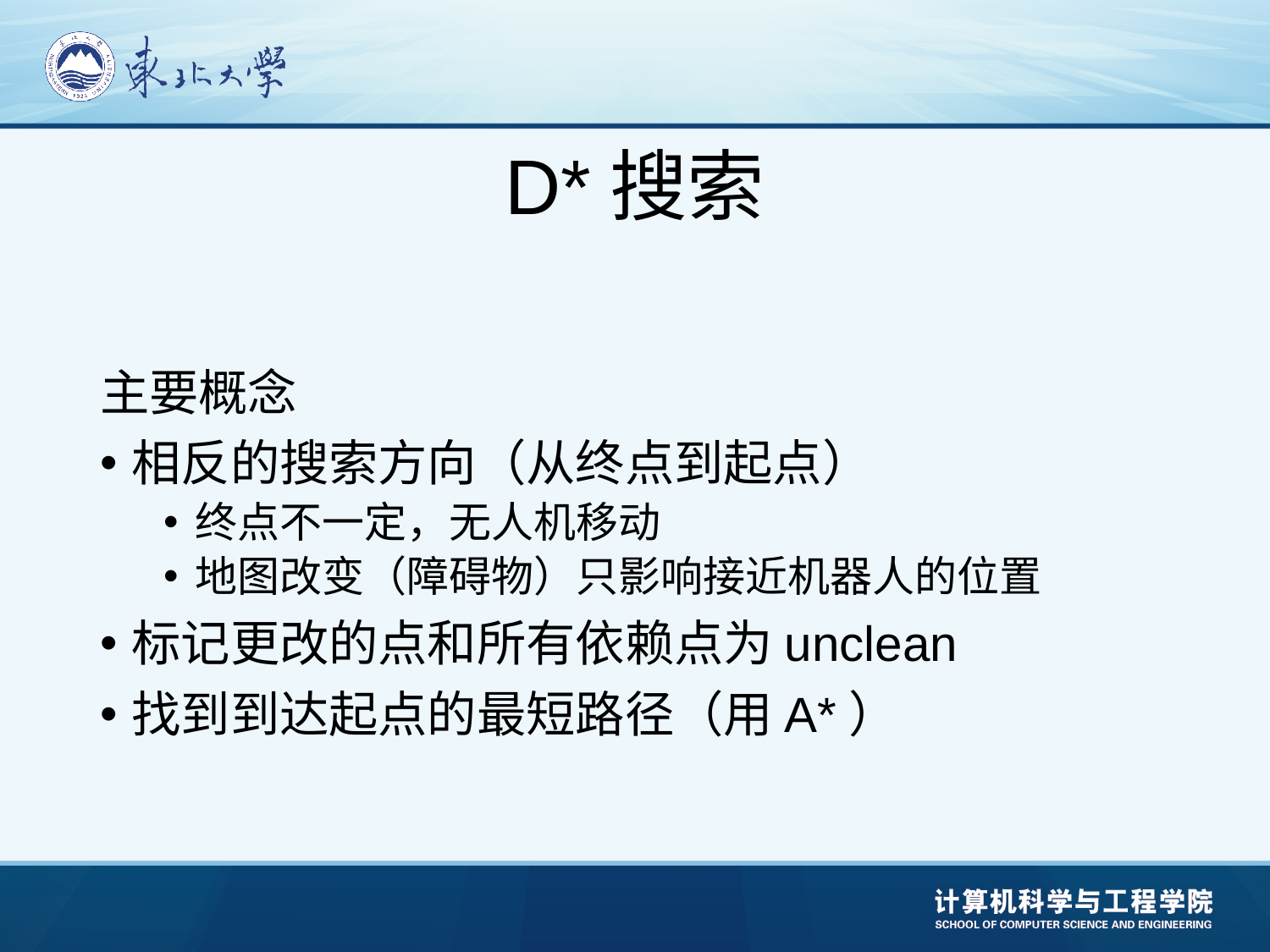

# D*搜索
主要概念
相反的搜索方向（从终点到起点）
终点不一定，无人机移动
地图改变（障碍物）只影响接近机器人的位置
标记更改的点和所有依赖点为unclean
找到到达起点的最短路径（用A*）